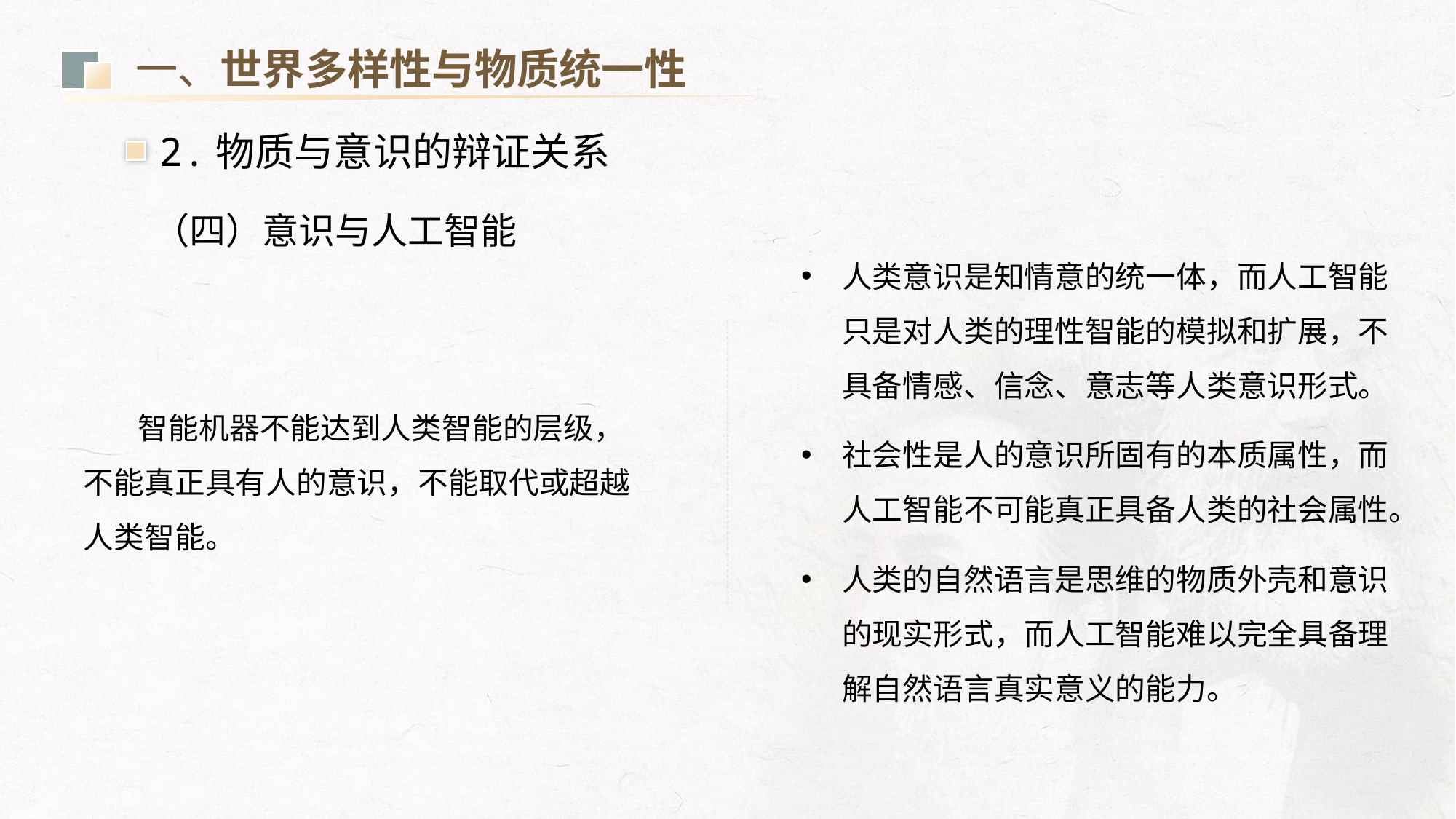

一、世界多样性与物质统一性

2.物质与意识的辩证关系

（四）意识与人工智能
人类意识是知情意的统一体，而人工智能只是对人类的理性智能的模拟和扩展，不具备情感、信念、意志等人类意识形式。
社会性是人的意识所固有的本质属性，而人工智能不可能真正具备人类的社会属性。
人类的自然语言是思维的物质外壳和意识的现实形式，而人工智能难以完全具备理解自然语言真实意义的能力。
智能机器不能达到人类智能的层级，不能真正具有人的意识，不能取代或超越人类智能。